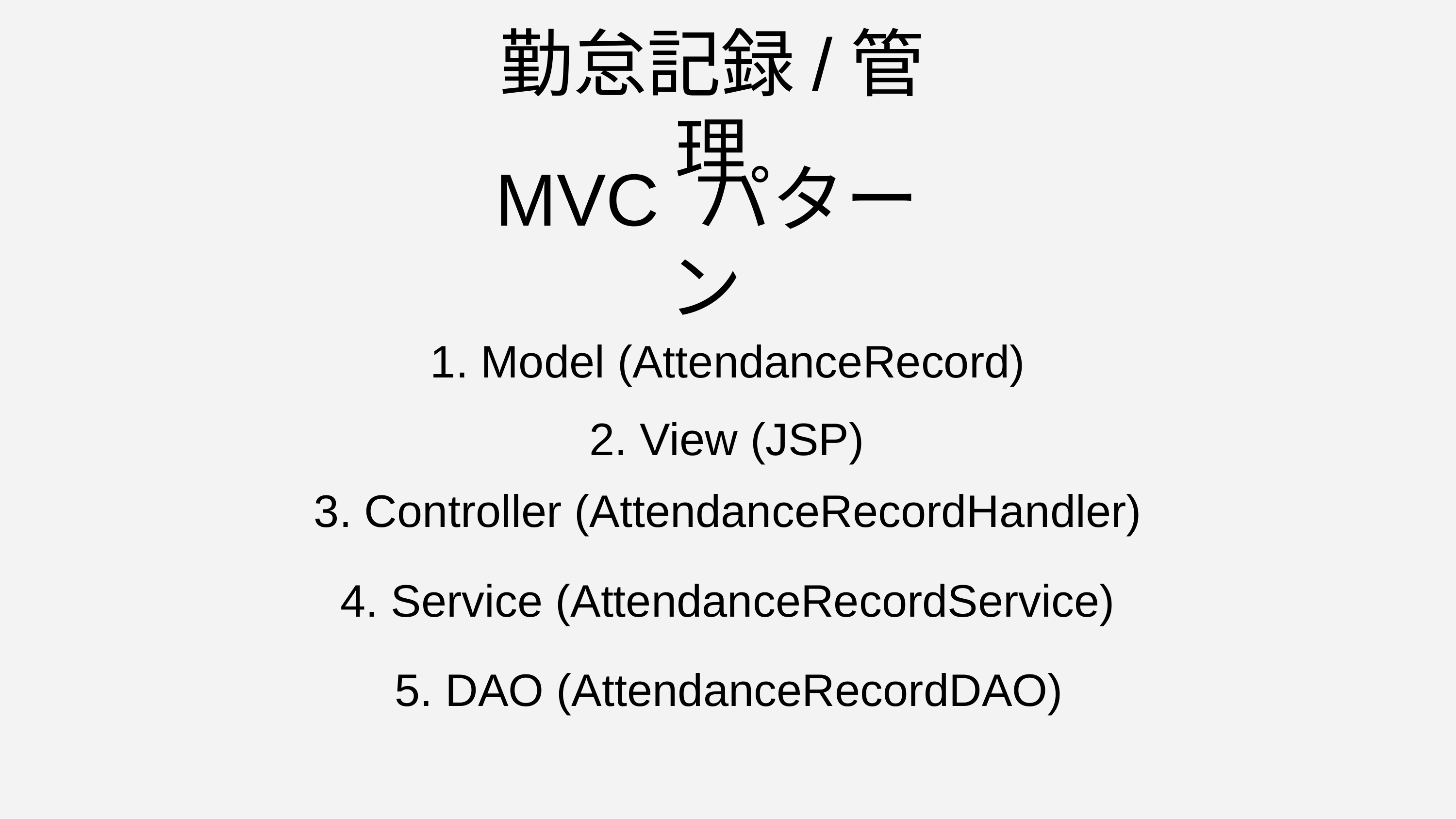

勤怠記録/管理
MVC パターン
1. Model (AttendanceRecord)
2. View (JSP)
3. Controller (AttendanceRecordHandler)
4. Service (AttendanceRecordService)
5. DAO (AttendanceRecordDAO)